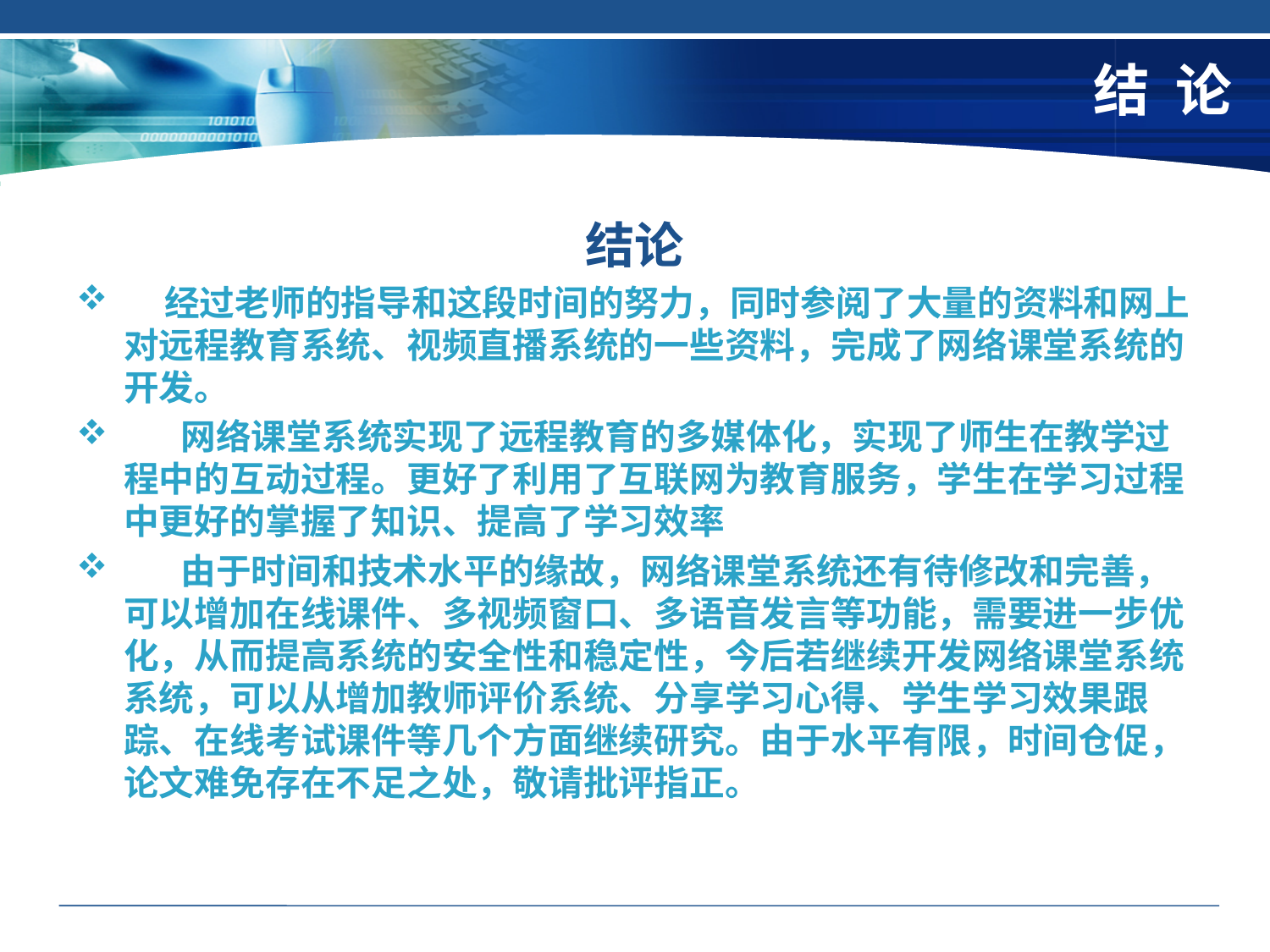

# 结  论
结论
    经过老师的指导和这段时间的努力，同时参阅了大量的资料和网上对远程教育系统、视频直播系统的一些资料，完成了网络课堂系统的开发。
      网络课堂系统实现了远程教育的多媒体化，实现了师生在教学过程中的互动过程。更好了利用了互联网为教育服务，学生在学习过程中更好的掌握了知识、提高了学习效率
      由于时间和技术水平的缘故，网络课堂系统还有待修改和完善，可以增加在线课件、多视频窗口、多语音发言等功能，需要进一步优化，从而提高系统的安全性和稳定性，今后若继续开发网络课堂系统系统，可以从增加教师评价系统、分享学习心得、学生学习效果跟踪、在线考试课件等几个方面继续研究。由于水平有限，时间仓促，论文难免存在不足之处，敬请批评指正。